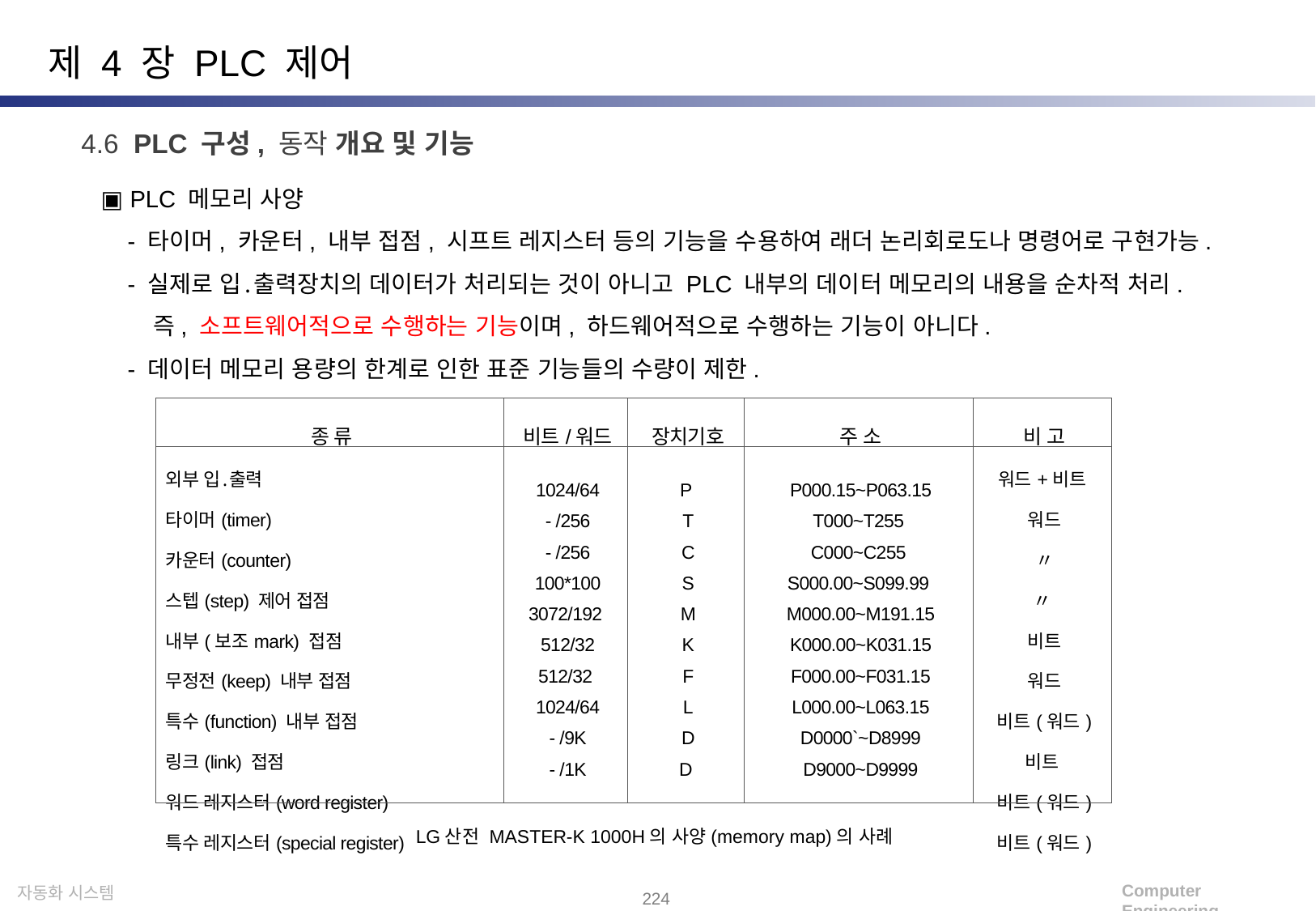

제 4 장 PLC 제어
4.6  PLC 구성, 동작 개요 및 기능
▣ PLC 메모리 사양
    - 타이머, 카운터, 내부 접점, 시프트 레지스터 등의 기능을 수용하여 래더 논리회로도나 명령어로 구현가능.
    - 실제로 입․출력장치의 데이터가 처리되는 것이 아니고 PLC 내부의 데이터 메모리의 내용을 순차적 처리.
       즉, 소프트웨어적으로 수행하는 기능이며, 하드웨어적으로 수행하는 기능이 아니다.
    - 데이터 메모리 용량의 한계로 인한 표준 기능들의 수량이 제한.
| 종 류 | 비트/워드 | 장치기호 | 주 소 | 비 고 |
| --- | --- | --- | --- | --- |
| 외부 입․출력 타이머(timer) 카운터(counter) 스텝(step) 제어 접점 내부(보조mark) 접점 무정전(keep) 내부 접점 특수(function) 내부 접점 링크(link) 접점 워드 레지스터(word register) 특수 레지스터(special register) | 1024/64 - /256 - /256 100\*100 3072/192 512/32 512/32 1024/64 - /9K - /1K | P T C S M K F L D D | P000.15~P063.15 T000~T255 C000~C255 S000.00~S099.99 M000.00~M191.15 K000.00~K031.15 F000.00~F031.15 L000.00~L063.15 D0000`~D8999 D9000~D9999 | 워드+비트 워드 〃 〃 비트 워드 비트(워드) 비트 비트(워드) 비트(워드) |
LG산전 MASTER-K 1000H의 사양(memory map)의 사례